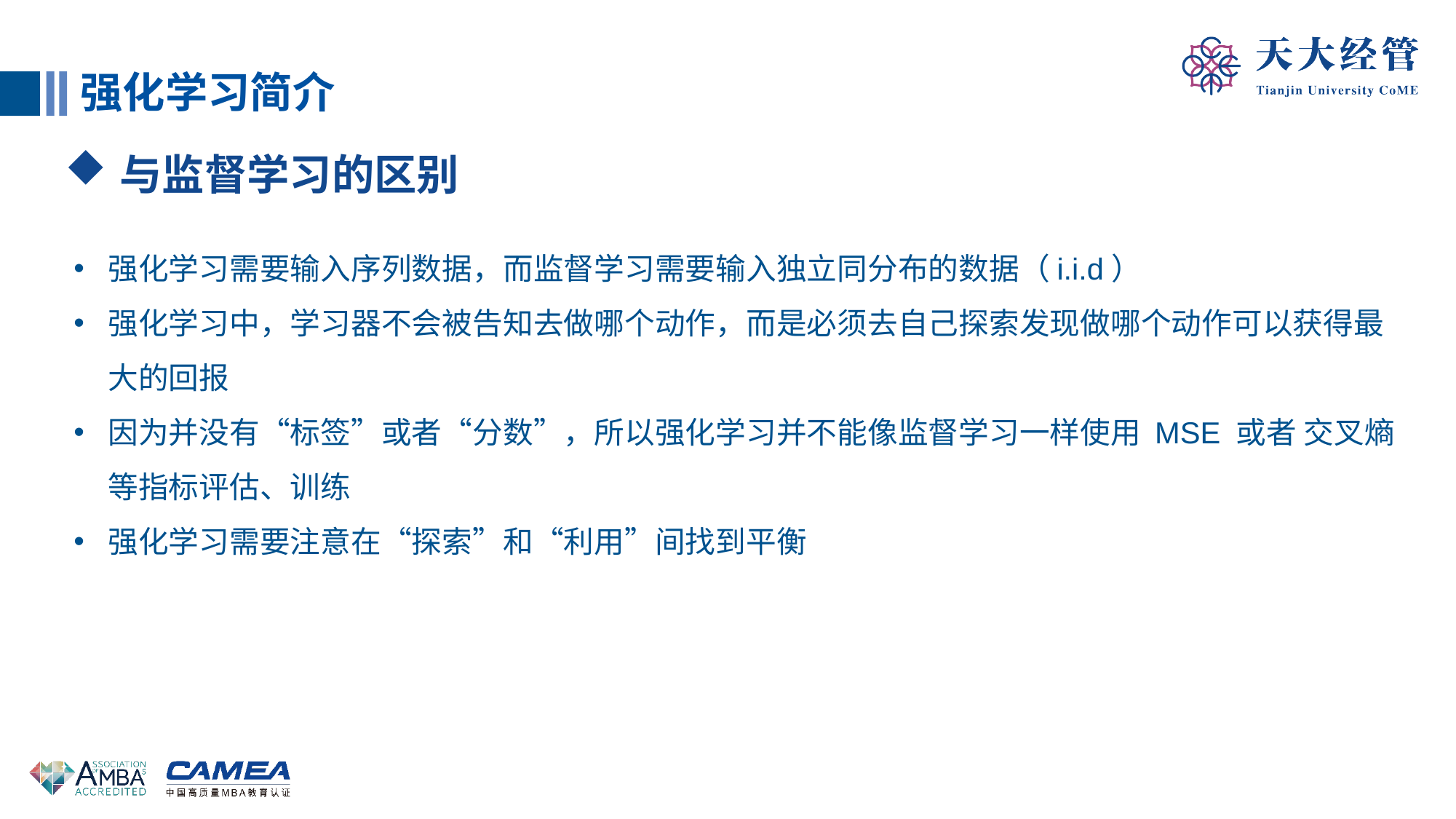

强化学习简介

与监督学习的区别
强化学习需要输入序列数据，而监督学习需要输入独立同分布的数据（i.i.d）
强化学习中，学习器不会被告知去做哪个动作，而是必须去自己探索发现做哪个动作可以获得最大的回报
因为并没有“标签”或者“分数”，所以强化学习并不能像监督学习一样使用 MSE 或者 交叉熵 等指标评估、训练
强化学习需要注意在“探索”和“利用”间找到平衡